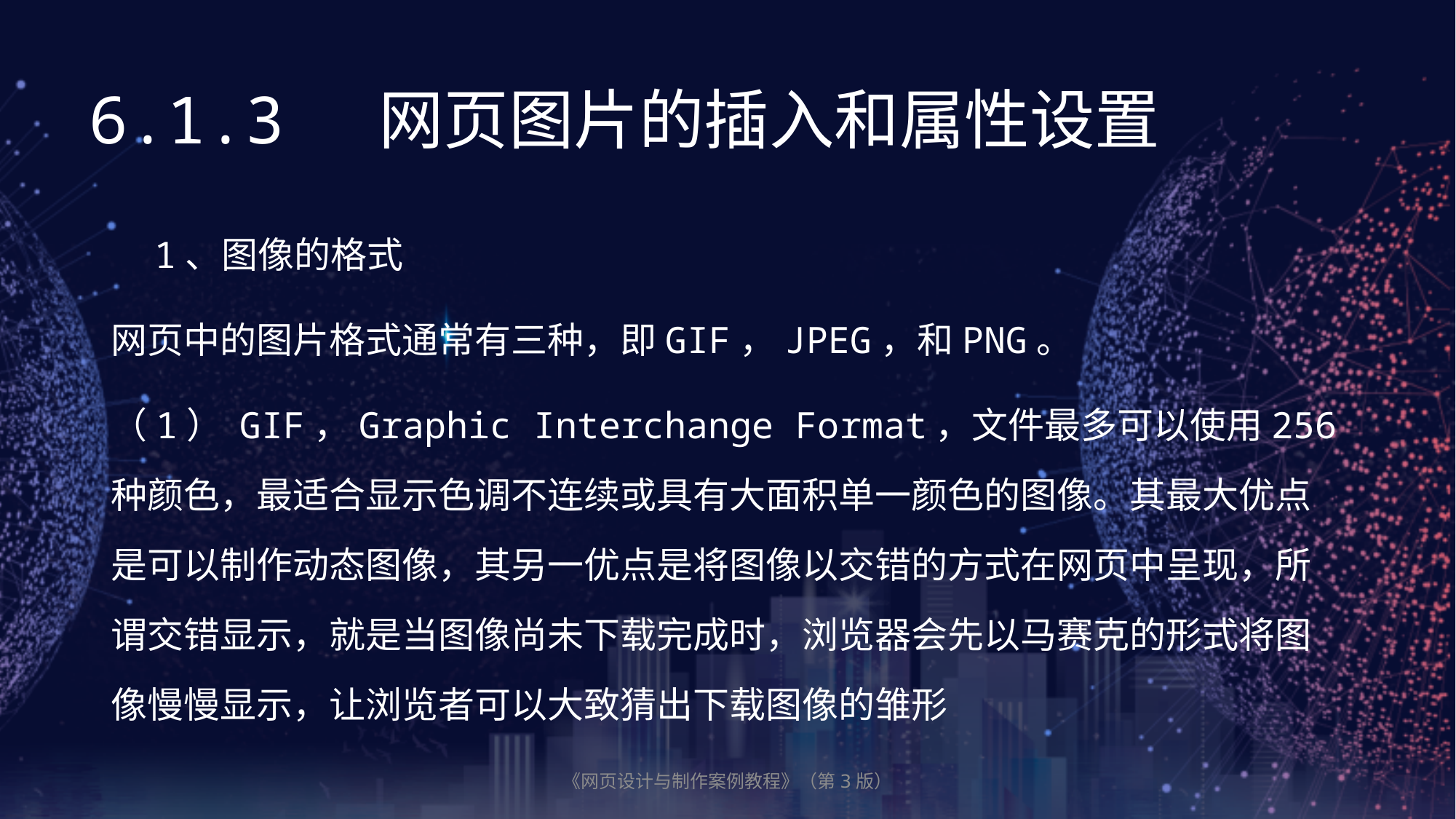

6.1.3  网页图片的插入和属性设置
  1、图像的格式
网页中的图片格式通常有三种，即GIF，JPEG，和PNG。
（1） GIF，Graphic Interchange Format，文件最多可以使用256种颜色，最适合显示色调不连续或具有大面积单一颜色的图像。其最大优点是可以制作动态图像，其另一优点是将图像以交错的方式在网页中呈现，所谓交错显示，就是当图像尚未下载完成时，浏览器会先以马赛克的形式将图像慢慢显示，让浏览者可以大致猜出下载图像的雏形
《网页设计与制作案例教程》（第3版）